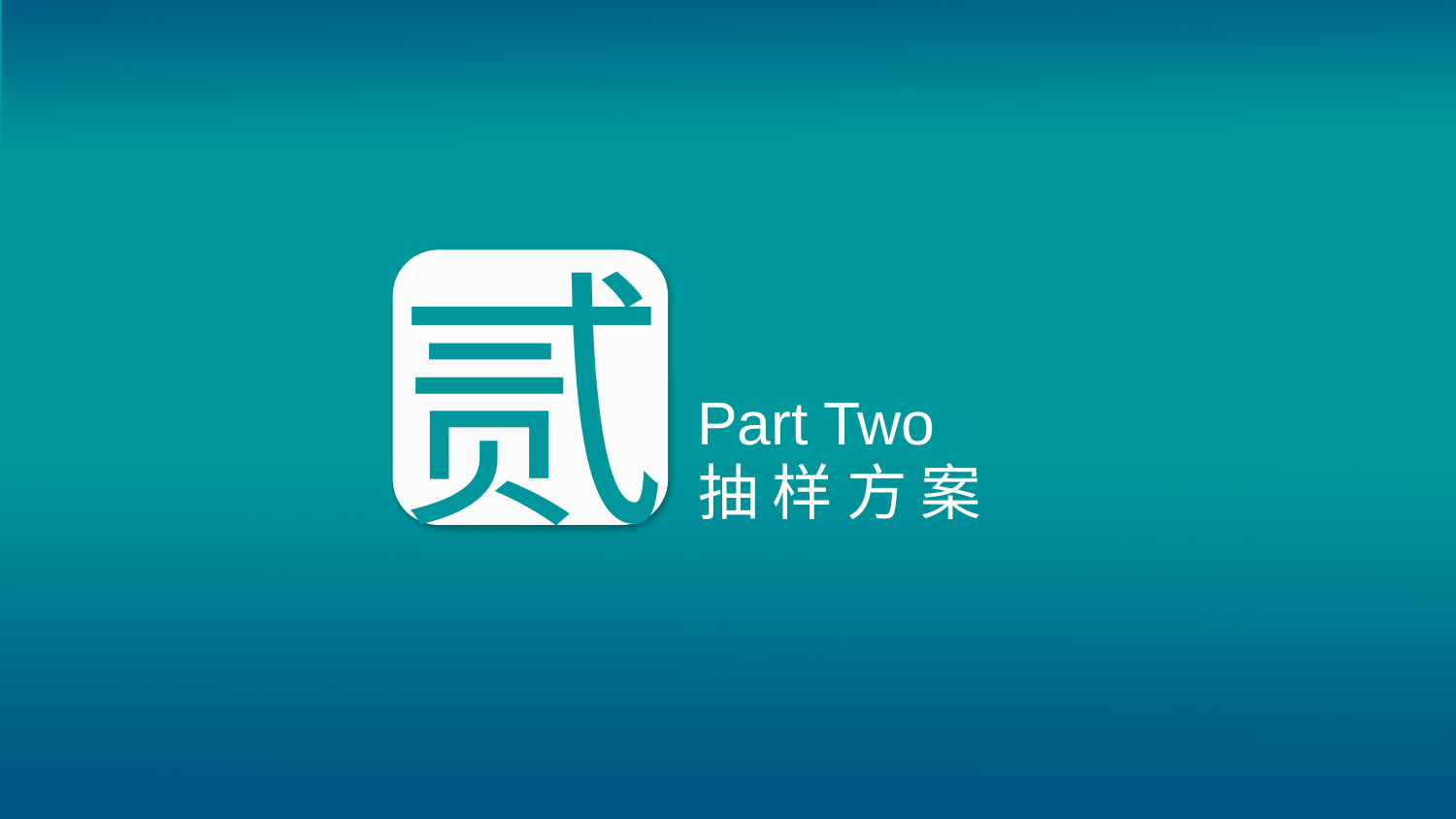

贰

Part Two
抽 样 方 案